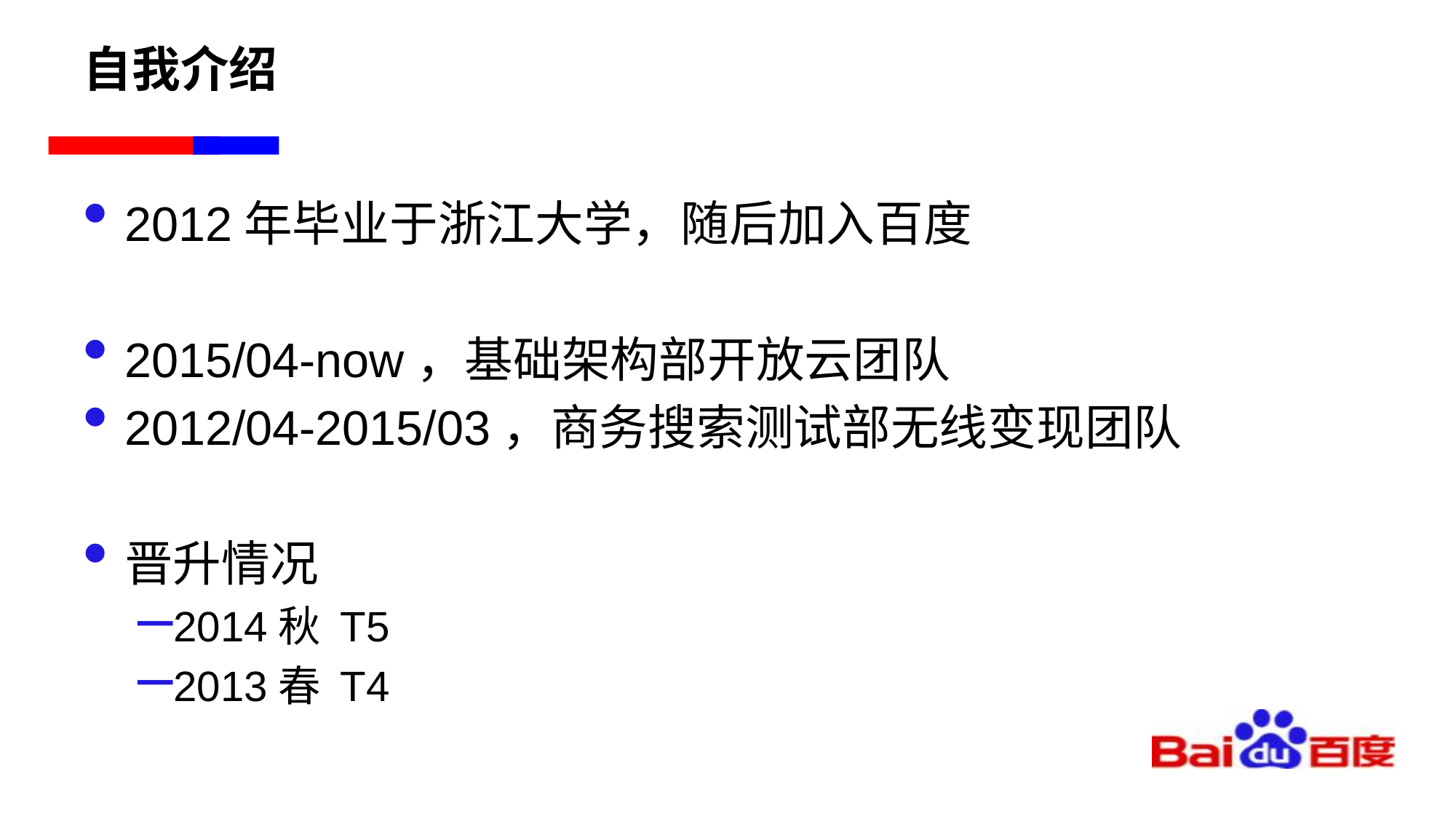

# 自我介绍
2012年毕业于浙江大学，随后加入百度

2015/04-now，基础架构部开放云团队
2012/04-2015/03，商务搜索测试部无线变现团队

晋升情况
2014秋 T5
2013春 T4